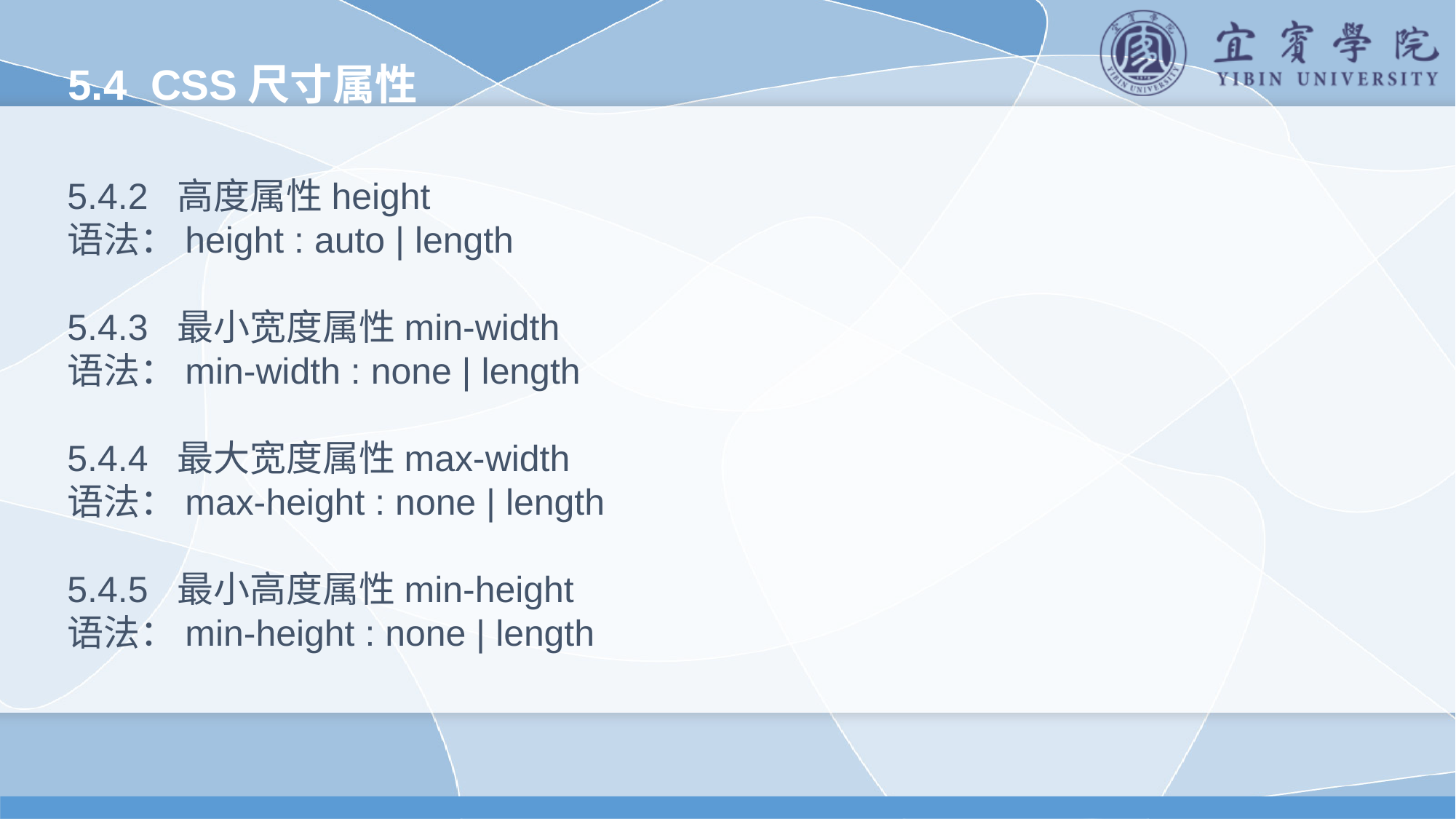

5.4  CSS尺寸属性
5.4.2  高度属性height
语法：height : auto | length

5.4.3  最小宽度属性min-width
语法：min-width : none | length

5.4.4  最大宽度属性max-width
语法：max-height : none | length

5.4.5  最小高度属性min-height
语法：min-height : none | length